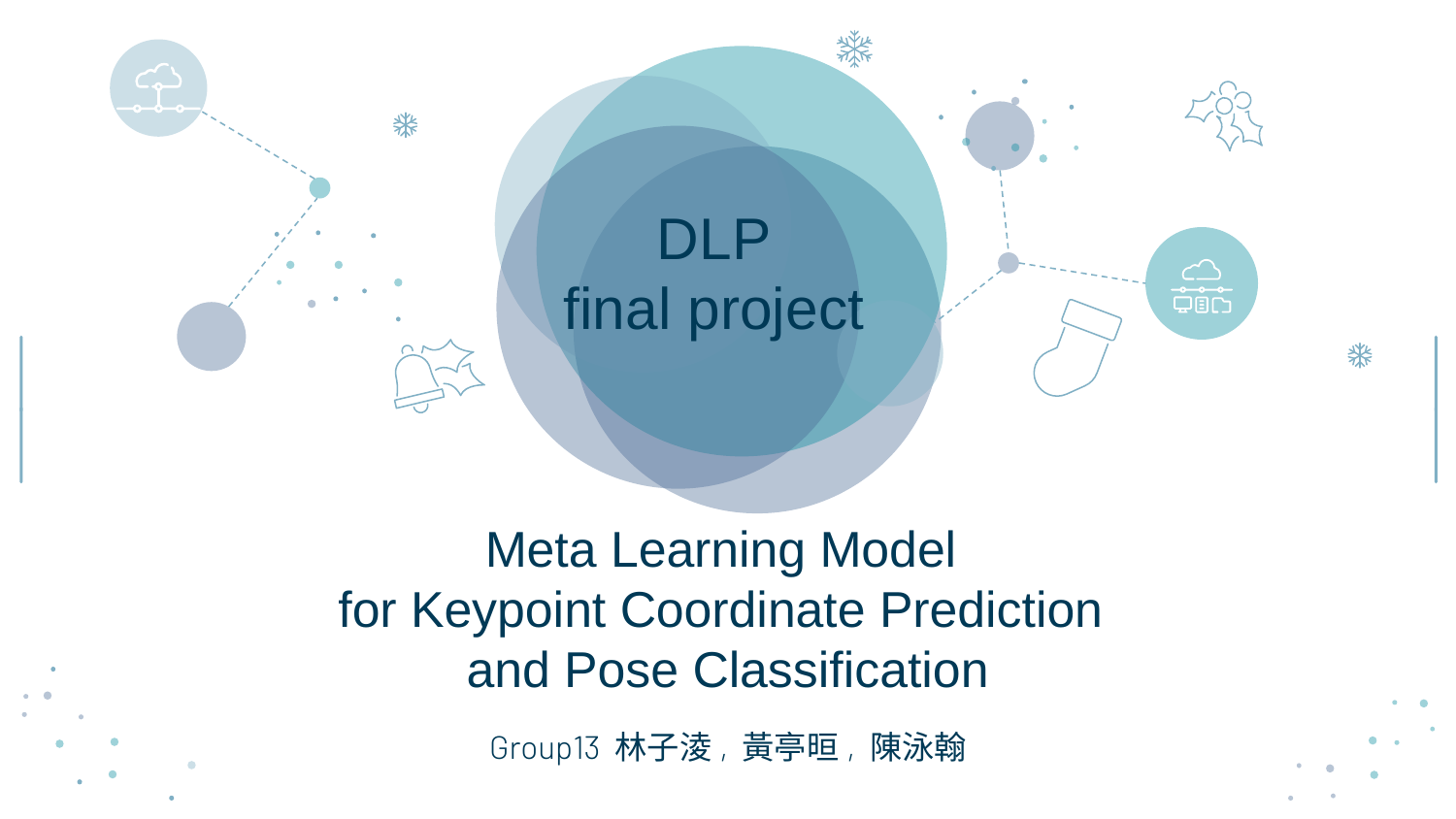

DLP
final project
# Meta Learning Model
for Keypoint Coordinate Prediction
and Pose Classification
Group13 林子淩, 黃亭晅, 陳泳翰